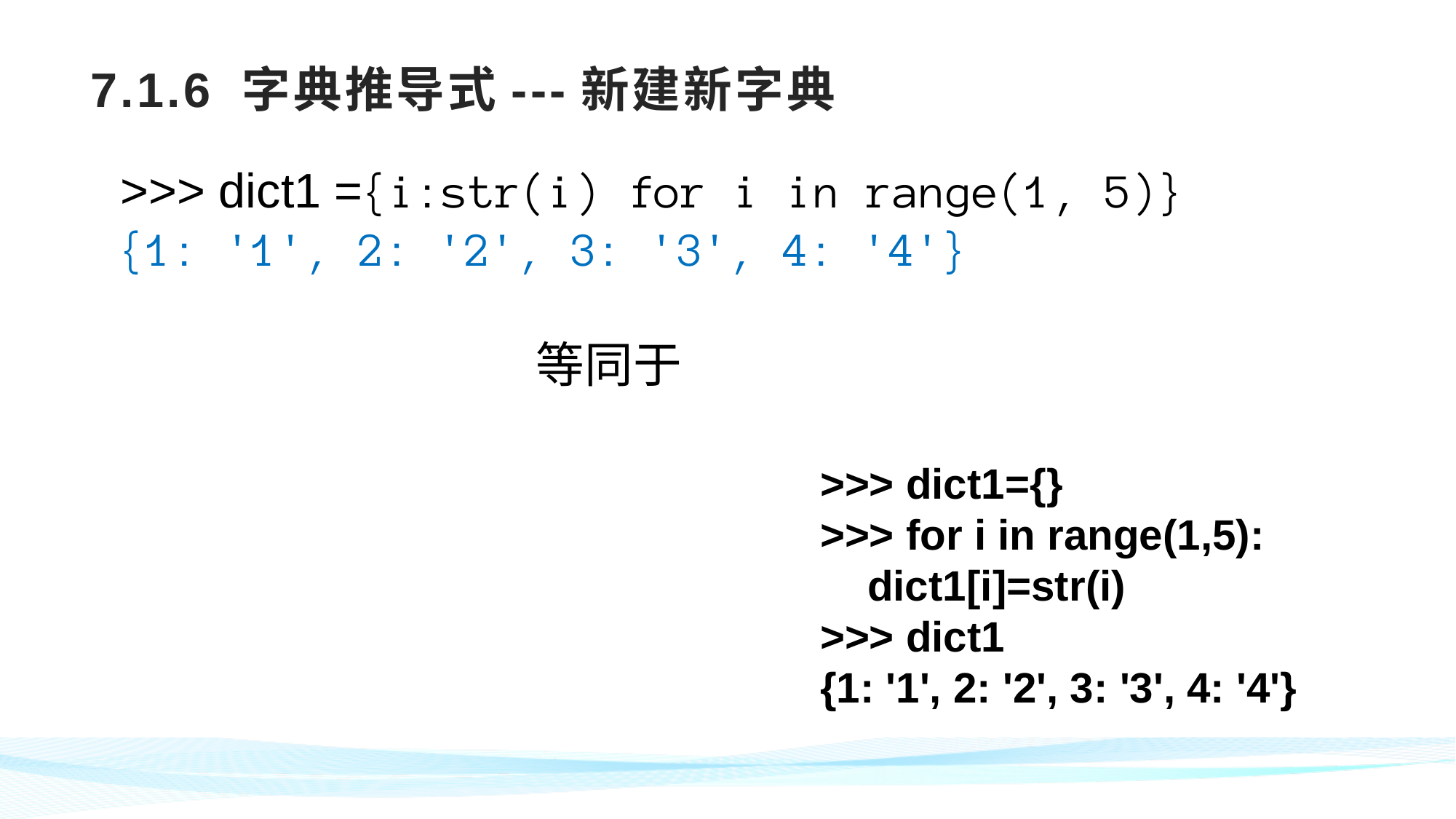

# 7.1.6 字典推导式---新建新字典
>>> dict1 ={i:str(i) for i in range(1, 5)}
{1: '1', 2: '2', 3: '3', 4: '4'}

                                     等同于

>>> dict1={}
>>> for i in range(1,5):
    dict1[i]=str(i)
>>> dict1
{1: '1', 2: '2', 3: '3', 4: '4'}
50